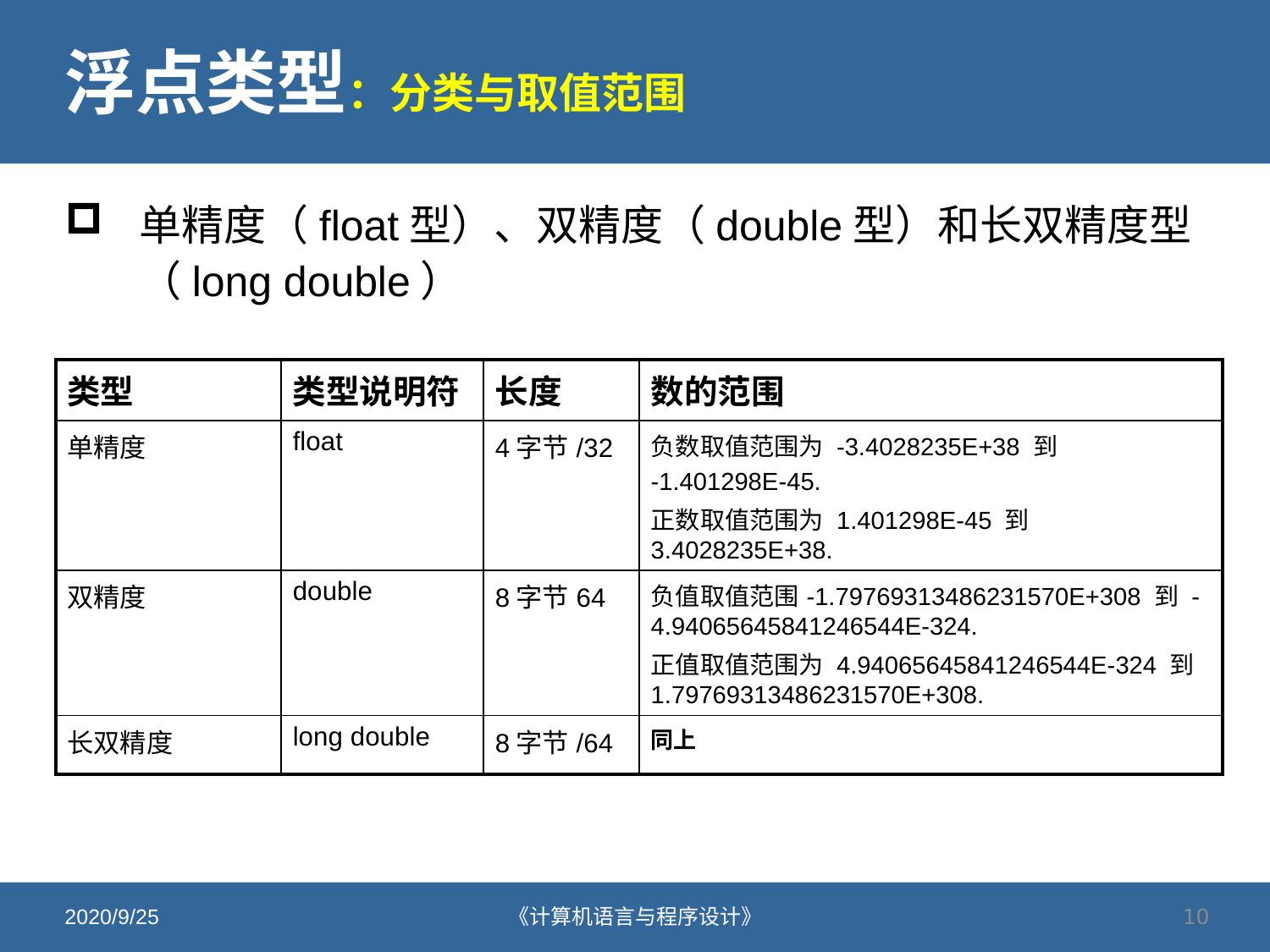

# 浮点类型：分类与取值范围
单精度（float型）、双精度（double型）和长双精度型（long double）

| 类型 | 类型说明符 | 长度 | 数的范围 |
| --- | --- | --- | --- |
| 单精度 | float | 4字节/32 | 负数取值范围为 -3.4028235E+38 到 -1.401298E-45. 正数取值范围为 1.401298E-45 到 3.4028235E+38. |
| 双精度 | double | 8字节64 | 负值取值范围-1.79769313486231570E+308 到 -4.94065645841246544E-324. 正值取值范围为 4.94065645841246544E-324 到 1.79769313486231570E+308. |
| 长双精度 | long double | 8字节/64 | 同上 |
2020/9/25
《计算机语言与程序设计》
10